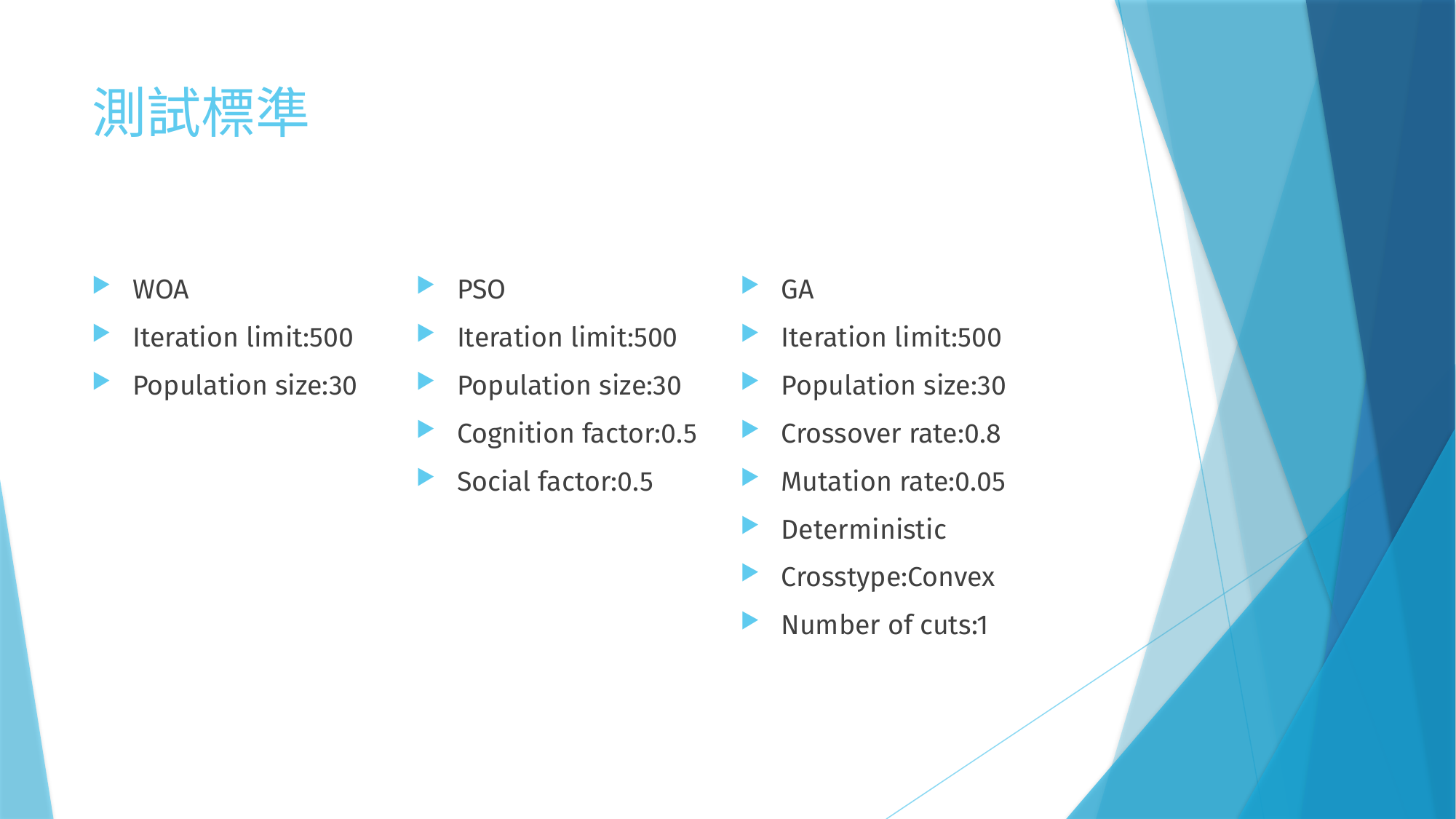

# 測試標準
WOA
Iteration limit:500
Population size:30
PSO
Iteration limit:500
Population size:30
Cognition factor:0.5
Social factor:0.5
GA
Iteration limit:500
Population size:30
Crossover rate:0.8
Mutation rate:0.05
Deterministic
Crosstype:Convex
Number of cuts:1